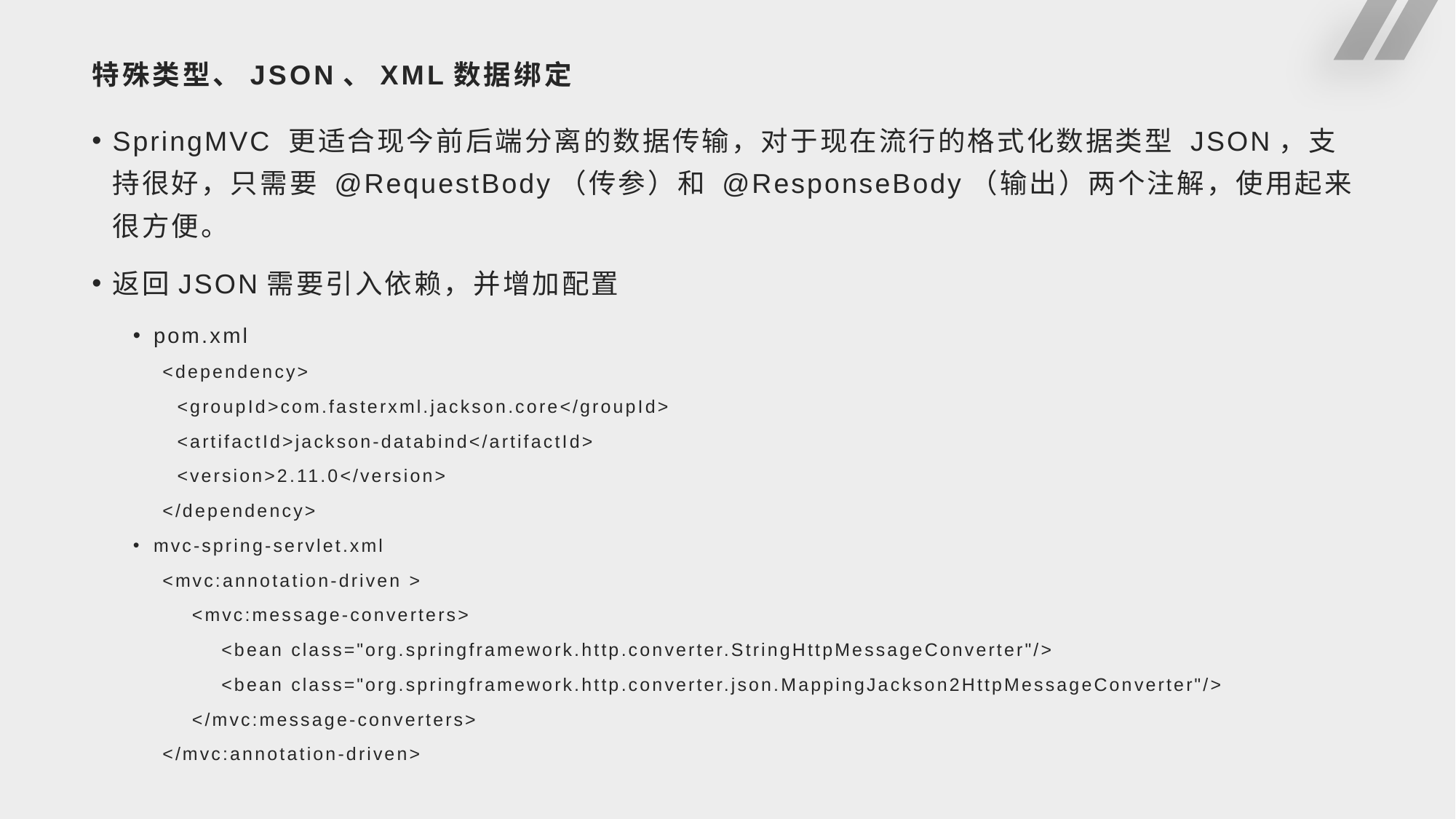

# 特殊类型、JSON、XML数据绑定
SpringMVC 更适合现今前后端分离的数据传输，对于现在流行的格式化数据类型 JSON，支持很好，只需要 @RequestBody（传参）和 @ResponseBody（输出）两个注解，使用起来很方便。
返回JSON需要引入依赖，并增加配置
pom.xml
    <dependency>
      <groupId>com.fasterxml.jackson.core</groupId>
      <artifactId>jackson-databind</artifactId>
      <version>2.11.0</version>
    </dependency>
mvc-spring-servlet.xml
    <mvc:annotation-driven >
        <mvc:message-converters>
            <bean class="org.springframework.http.converter.StringHttpMessageConverter"/>
            <bean class="org.springframework.http.converter.json.MappingJackson2HttpMessageConverter"/>
        </mvc:message-converters>
    </mvc:annotation-driven>